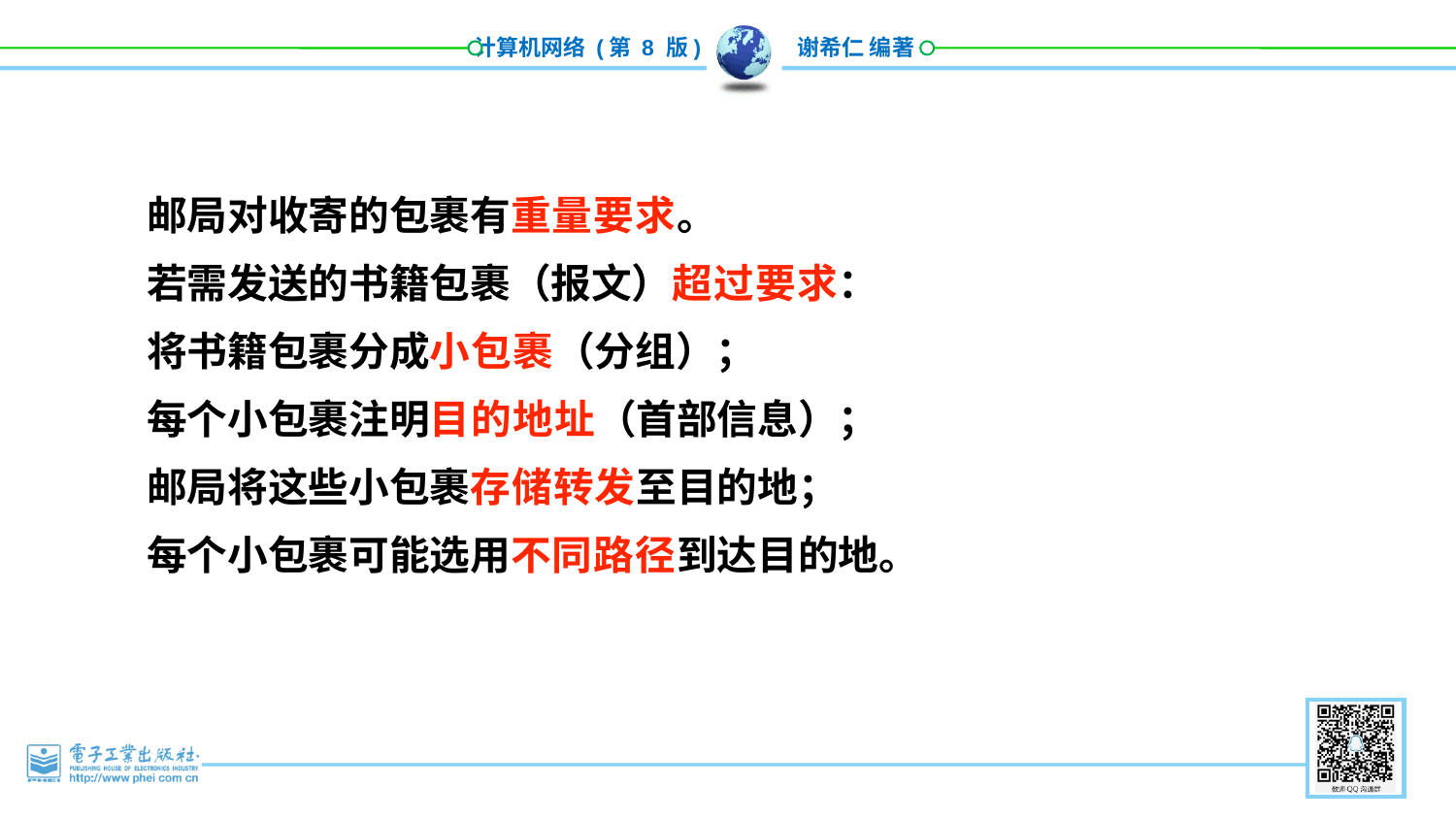

邮局对收寄的包裹有重量要求。
若需发送的书籍包裹（报文）超过要求：
将书籍包裹分成小包裹（分组）；
每个小包裹注明目的地址（首部信息）；
邮局将这些小包裹存储转发至目的地；
每个小包裹可能选用不同路径到达目的地。